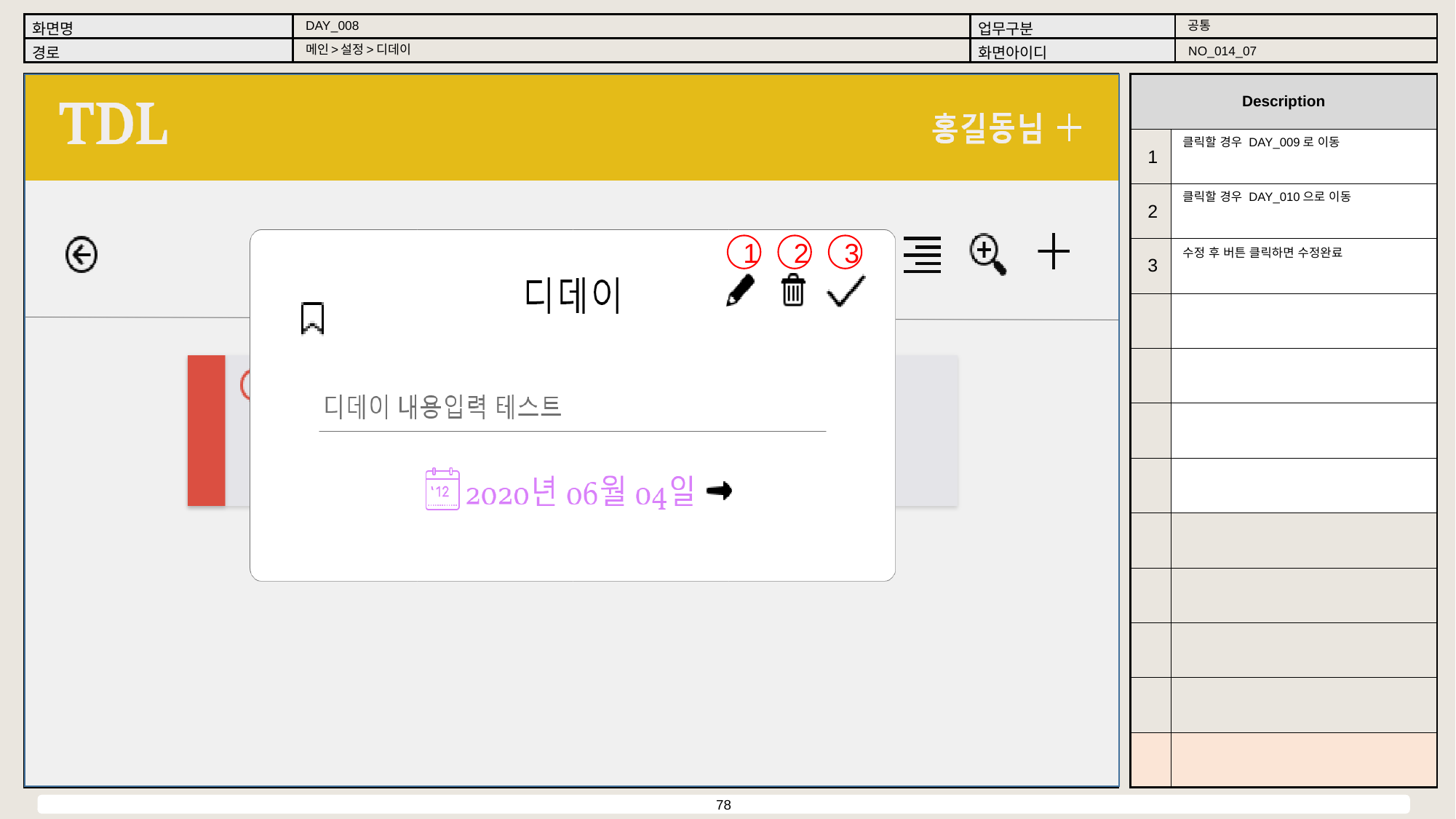

공통
DAY_008
메인>설정>디데이
NO_014_07

클릭할 경우 DAY_009로 이동
1
클릭할 경우 DAY_010으로 이동
2
2
3
1
수정 후 버튼 클릭하면 수정완료
3